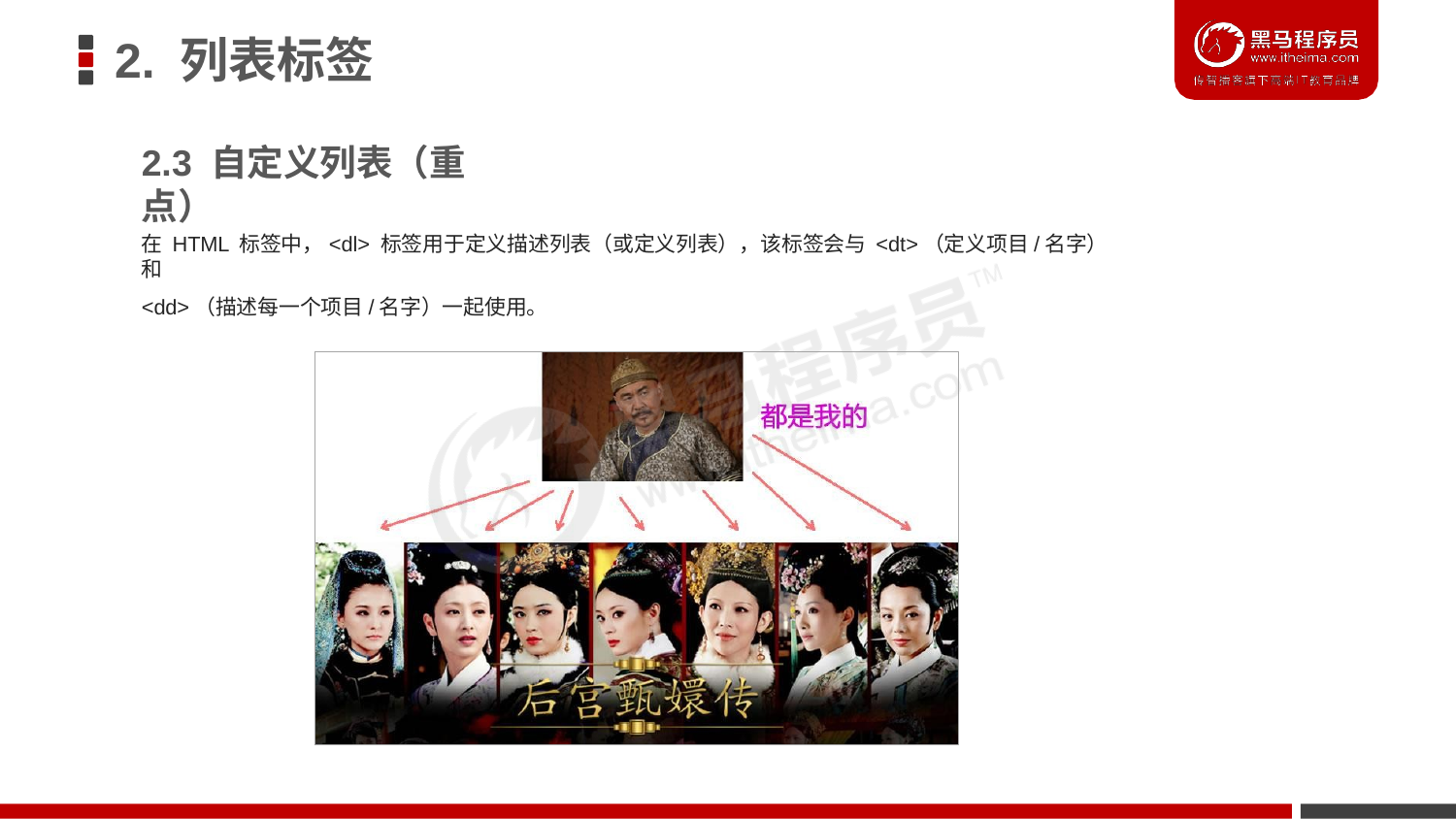

# 2. 列表标签
2.3 自定义列表（重点）

在 HTML 标签中，<dl> 标签用于定义描述列表（或定义列表），该标签会与 <dt>（定义项目/名字）和
<dd>（描述每一个项目/名字）一起使用。